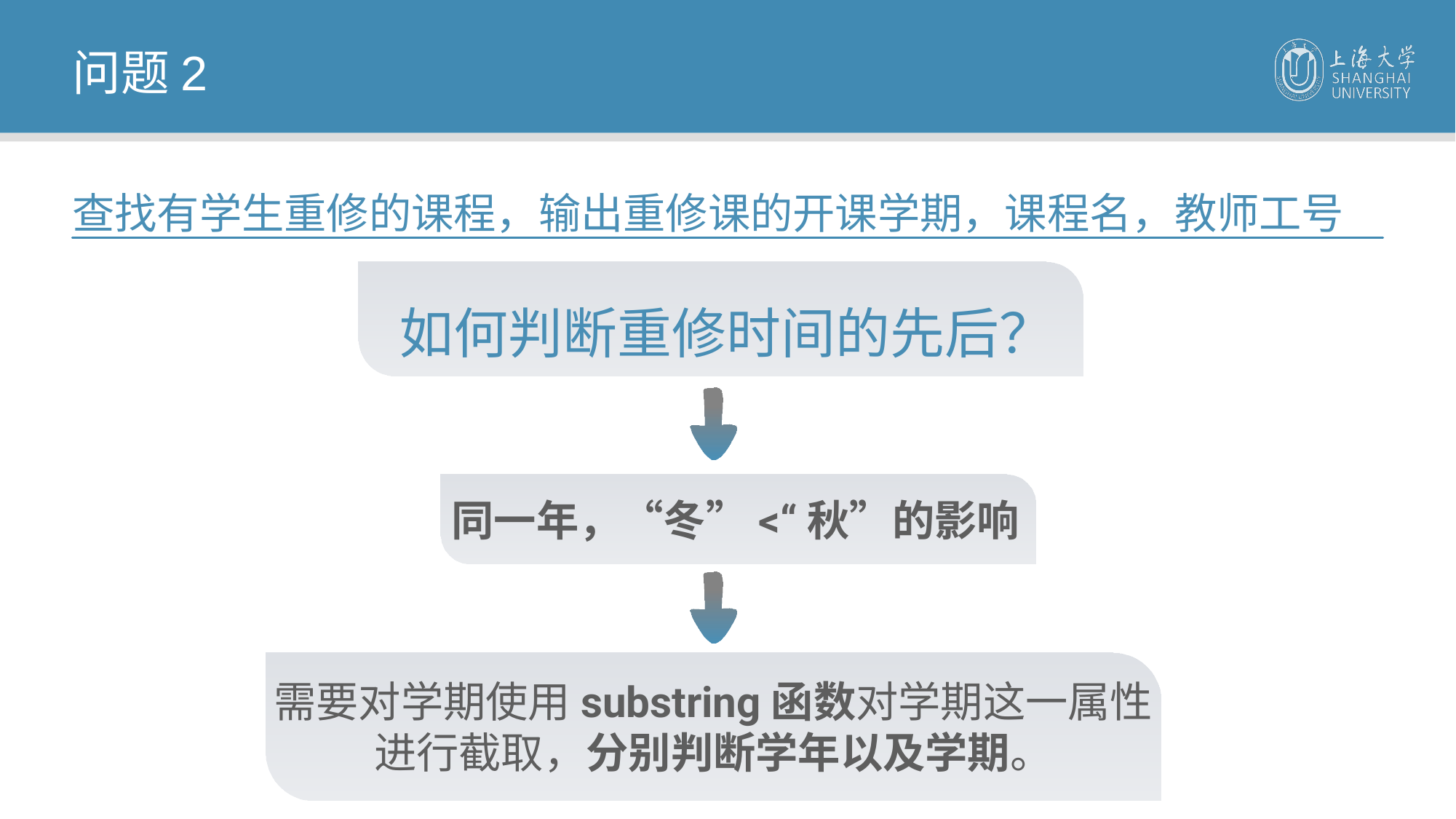

问题2
查找有学生重修的课程，输出重修课的开课学期，课程名，教师工号

如何判断重修时间的先后？

同一年，“冬”<“秋”的影响

需要对学期使用substring函数对学期这一属性进行截取，分别判断学年以及学期。